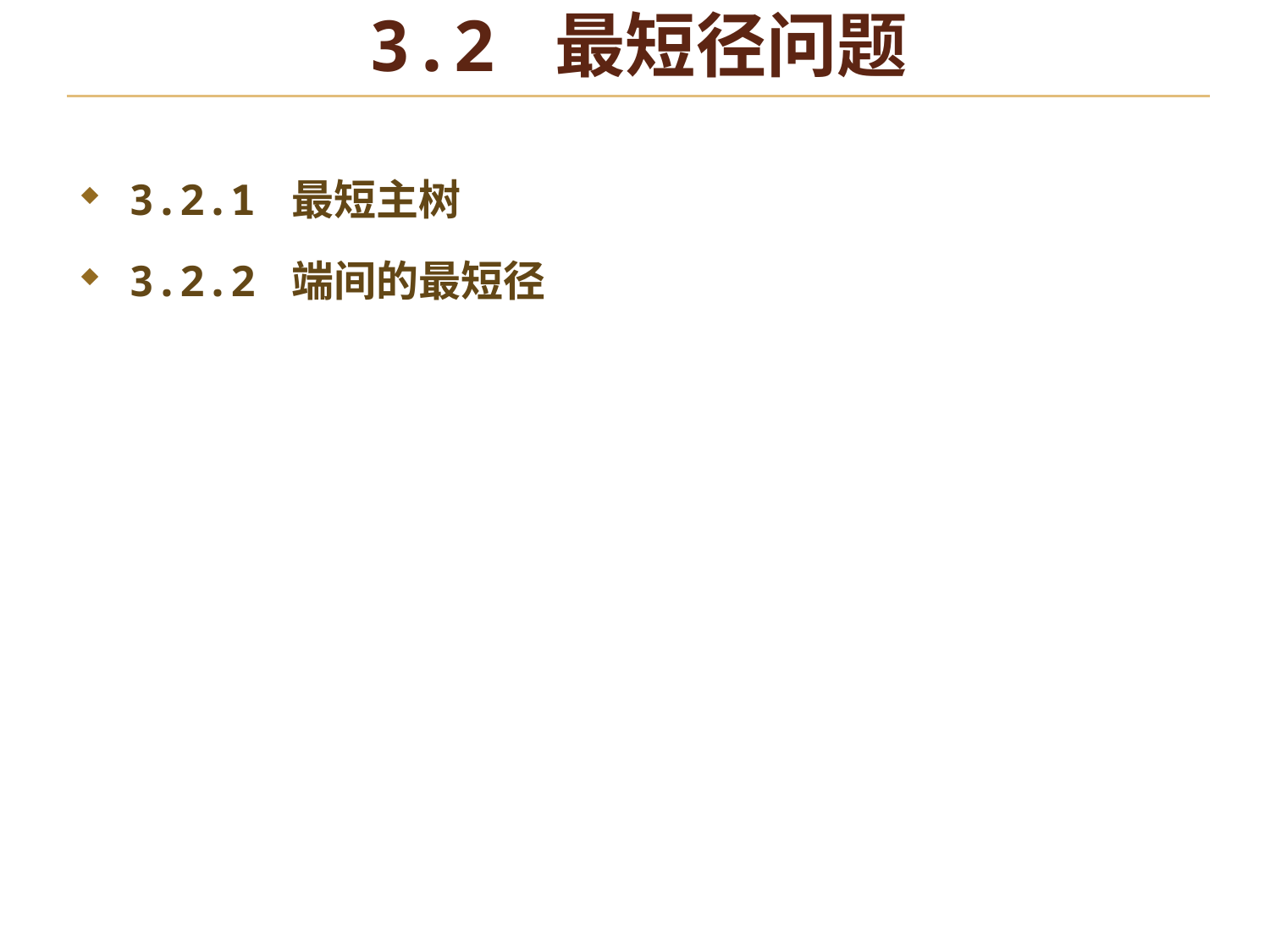

# 3.2 最短径问题
3.2.1 最短主树
3.2.2 端间的最短径